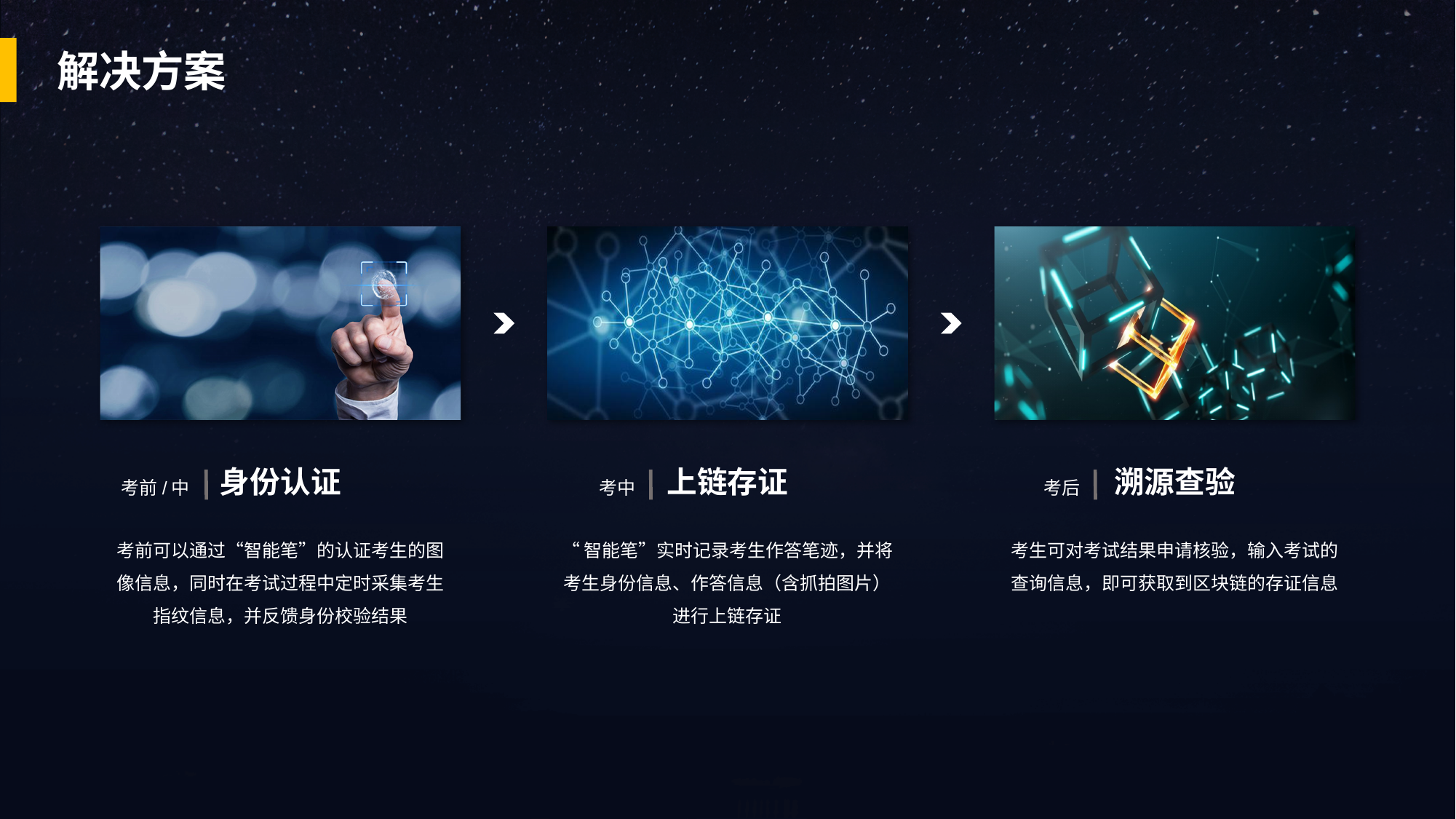

解决方案

身份认证
上链存证
溯源查验

考前/中
考中
考后
考前可以通过“智能笔”的认证考生的图像信息，同时在考试过程中定时采集考生指纹信息，并反馈身份校验结果
“智能笔”实时记录考生作答笔迹，并将考生身份信息、作答信息（含抓拍图片）进行上链存证
考生可对考试结果申请核验，输入考试的查询信息，即可获取到区块链的存证信息